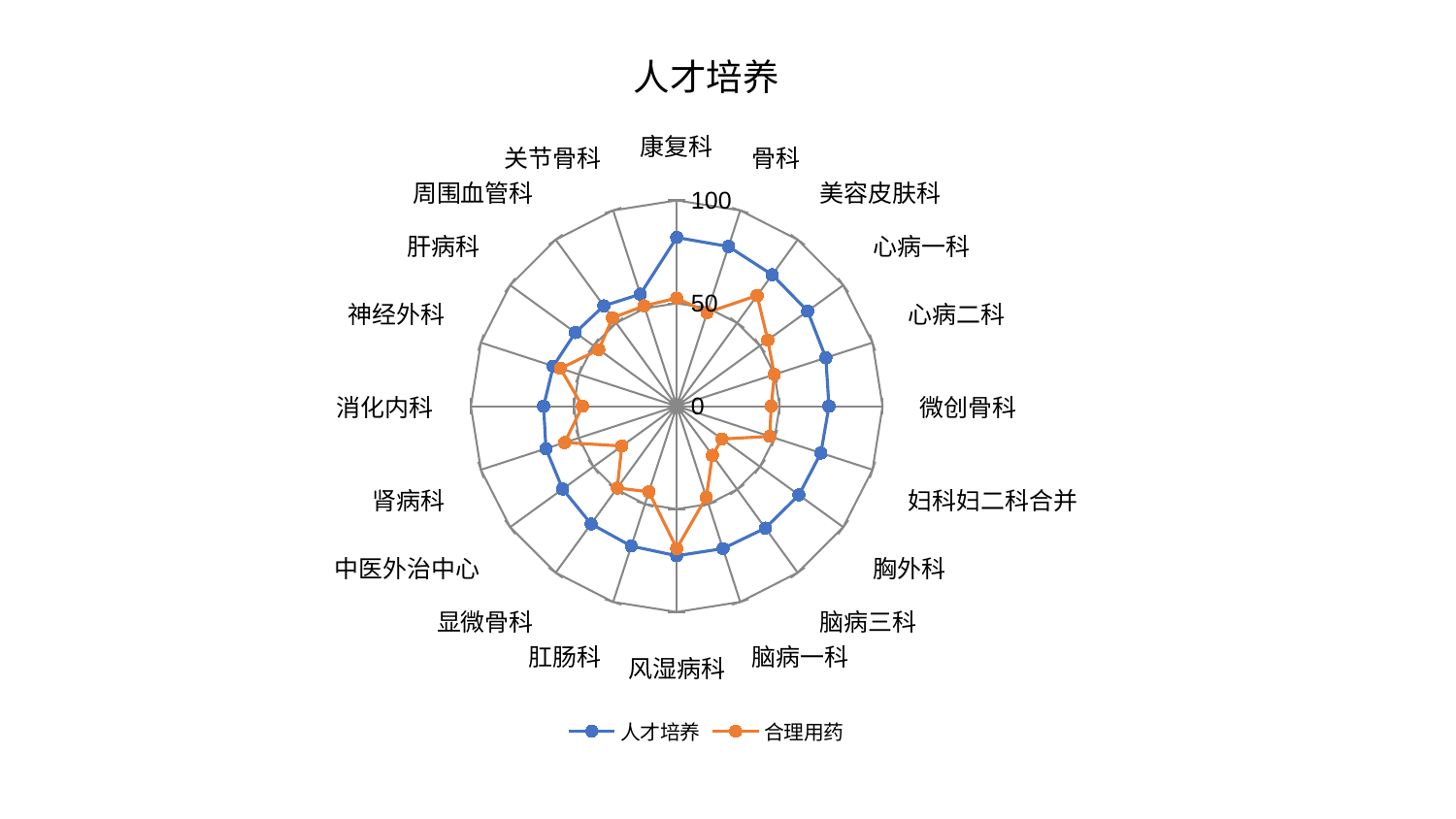

### Chart: 人才培养

| Category | 人才培养 | 合理用药 |
|---|---|---|
| 康复科 | 81.98122493544123 | 52.5144704011449 |
| 骨科 | 81.57927248730438 | 47.83173065911315 |
| 美容皮肤科 | 78.91558198952704 | 66.4554598282805 |
| 心病一科 | 78.61087831420814 | 54.70035437405727 |
| 心病二科 | 76.17493540472454 | 49.87498422762134 |
| 微创骨科 | 73.95547818902116 | 45.91469815451747 |
| 妇科妇二科合并 | 73.66017277969321 | 47.52603275826288 |
| 胸外科 | 73.37223967023482 | 27.156492509081684 |
| 脑病三科 | 73.25533003522007 | 29.530112441584212 |
| 脑病一科 | 72.76397602386255 | 46.51682545761238 |
| 风湿病科 | 72.66218479867273 | 69.12510889335374 |
| 肛肠科 | 71.45524904339607 | 43.735558093472385 |
| 显微骨科 | 70.72849095038119 | 49.12973277659158 |
| 中医外治中心 | 68.4873935675524 | 32.93387902588918 |
| 肾病科 | 66.77933182347907 | 57.19835130272283 |
| 消化内科 | 64.66063182285309 | 45.81379477840598 |
| 神经外科 | 63.02476391249099 | 59.365191799352786 |
| 肝病科 | 60.857633464770025 | 46.794232391103115 |
| 周围血管科 | 60.275552959770685 | 53.042674531048526 |
| 关节骨科 | 57.24171238771464 | 51.2610869070681 |
71